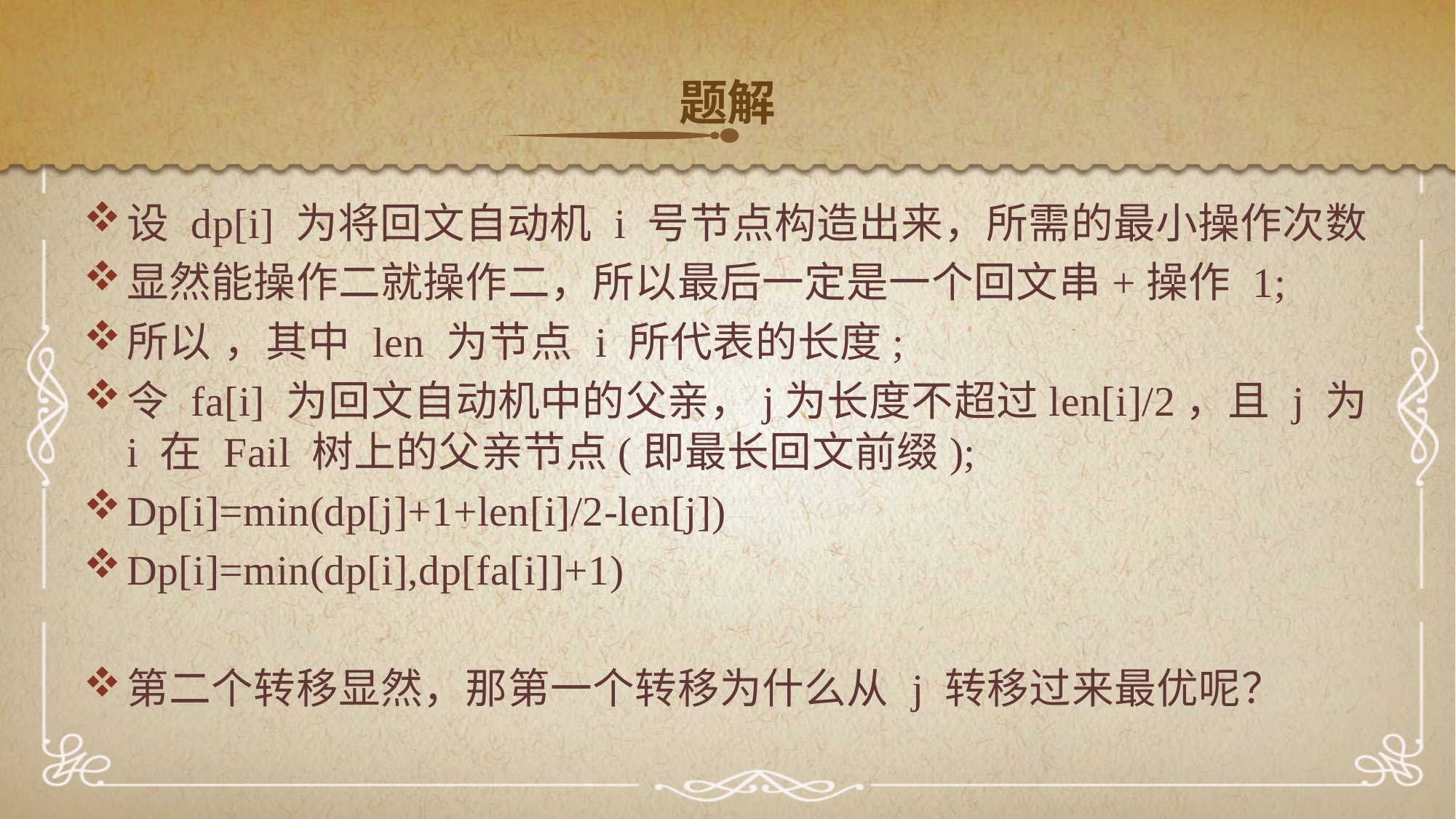

题解
设 dp[i] 为将回文自动机 i 号节点构造出来，所需的最小操作次数
显然能操作二就操作二，所以最后一定是一个回文串+操作 1;
所以 ，其中 len 为节点 i 所代表的长度;
令 fa[i] 为回文自动机中的父亲，j为长度不超过len[i]/2，且 j 为 i 在 Fail 树上的父亲节点(即最长回文前缀);
Dp[i]=min(dp[j]+1+len[i]/2-len[j])
Dp[i]=min(dp[i],dp[fa[i]]+1)

第二个转移显然，那第一个转移为什么从 j 转移过来最优呢？